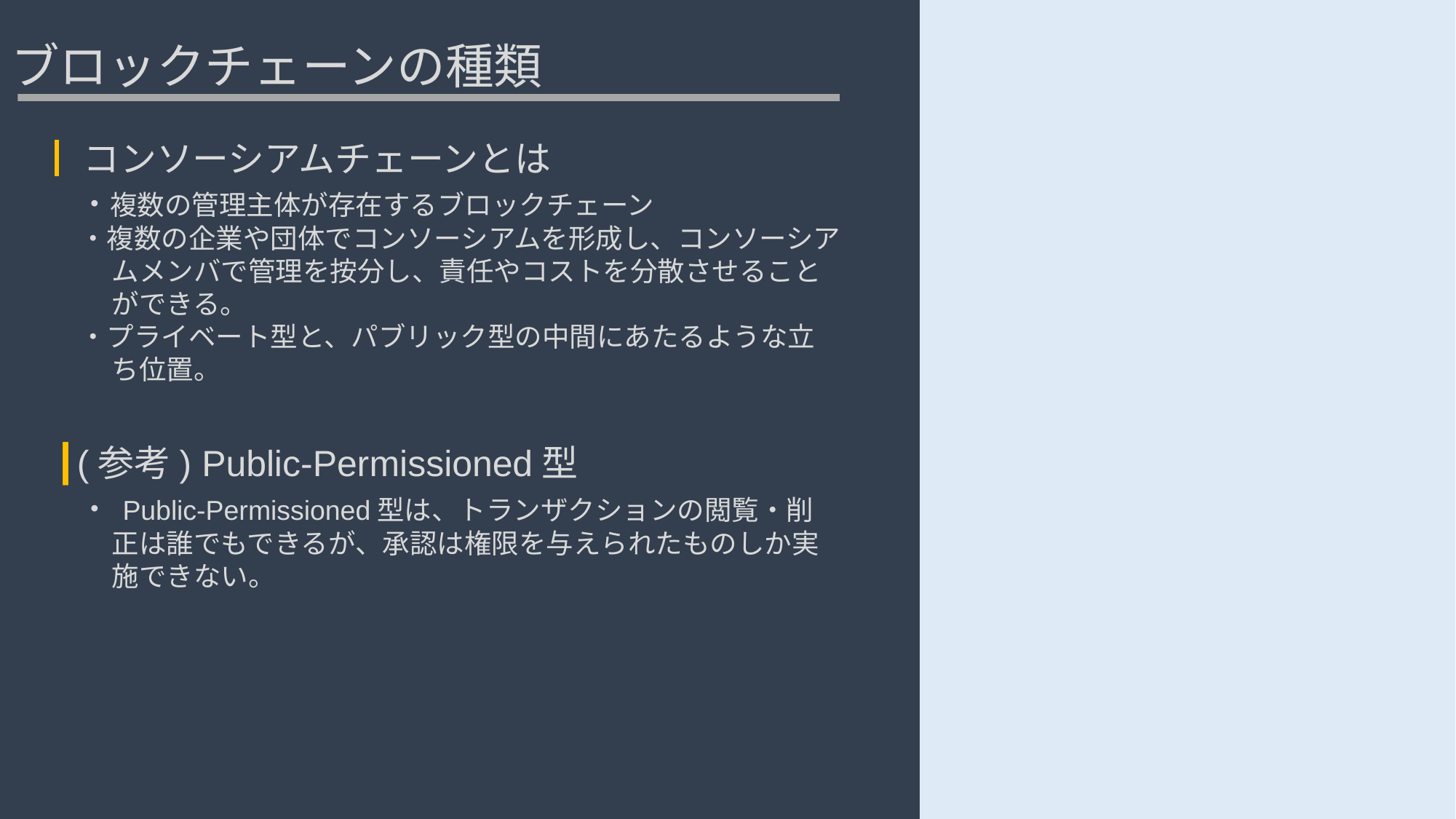

# ブロックチェーンの種類
┃コンソーシアムチェーンとは
・複数の管理主体が存在するブロックチェーン
・複数の企業や団体でコンソーシアムを形成し、コンソーシアムメンバで管理を按分し、責任やコストを分散させることができる。
・プライベート型と、パブリック型の中間にあたるような立ち位置。
┃(参考) Public-Permissioned型
・ Public-Permissioned型は、トランザクションの閲覧・削正は誰でもできるが、承認は権限を与えられたものしか実施できない。